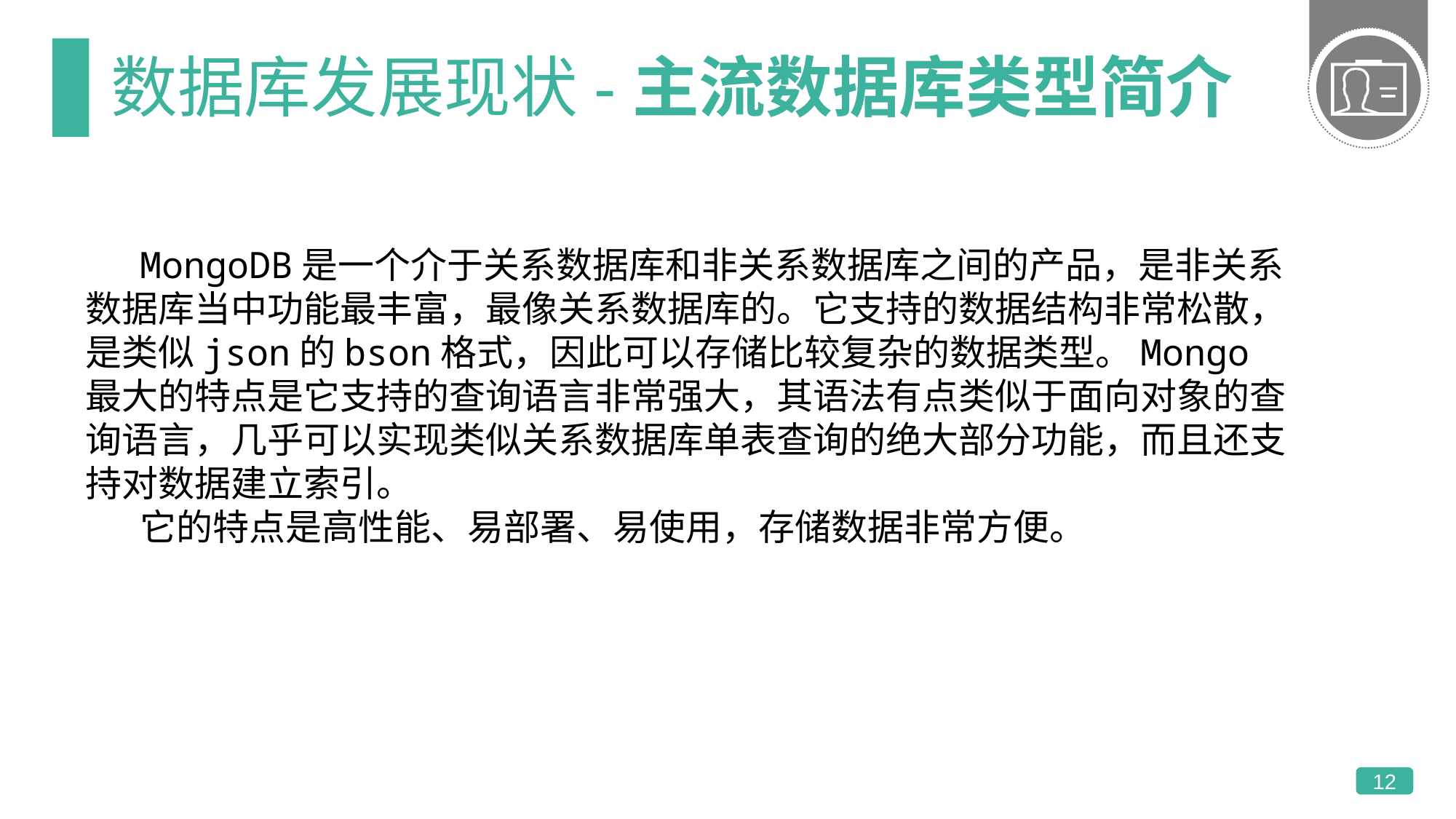

# 数据库发展现状-主流数据库类型简介
MongoDB是一个介于关系数据库和非关系数据库之间的产品，是非关系数据库当中功能最丰富，最像关系数据库的。它支持的数据结构非常松散，是类似json的bson格式，因此可以存储比较复杂的数据类型。Mongo最大的特点是它支持的查询语言非常强大，其语法有点类似于面向对象的查询语言，几乎可以实现类似关系数据库单表查询的绝大部分功能，而且还支持对数据建立索引。
它的特点是高性能、易部署、易使用，存储数据非常方便。
12